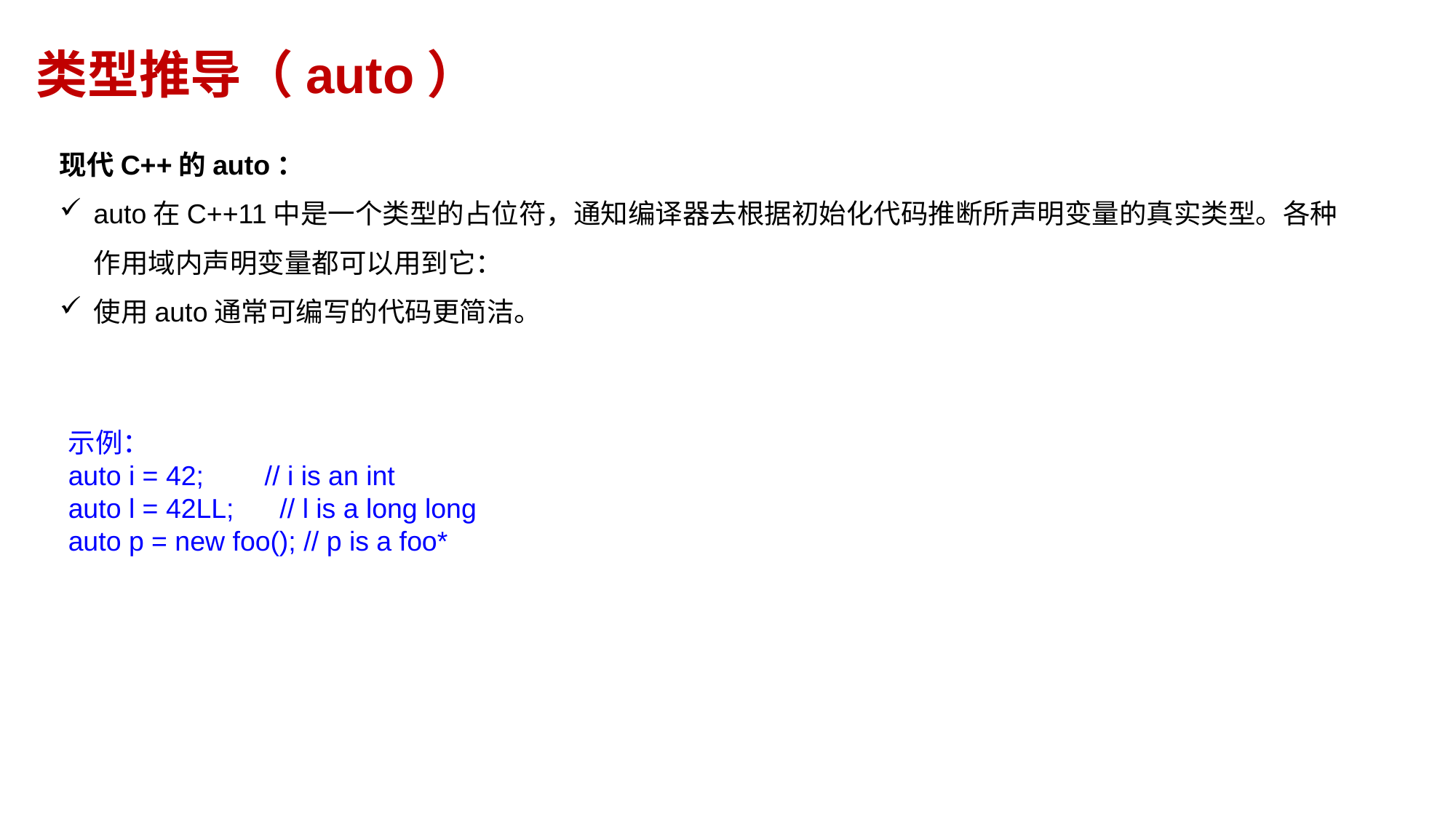

# 类型推导（auto）
现代C++的auto：
auto在C++11中是一个类型的占位符，通知编译器去根据初始化代码推断所声明变量的真实类型。各种作用域内声明变量都可以用到它：
使用auto通常可编写的代码更简洁。

示例：
auto i = 42;        // i is an int
auto l = 42LL;      // l is a long long
auto p = new foo(); // p is a foo*